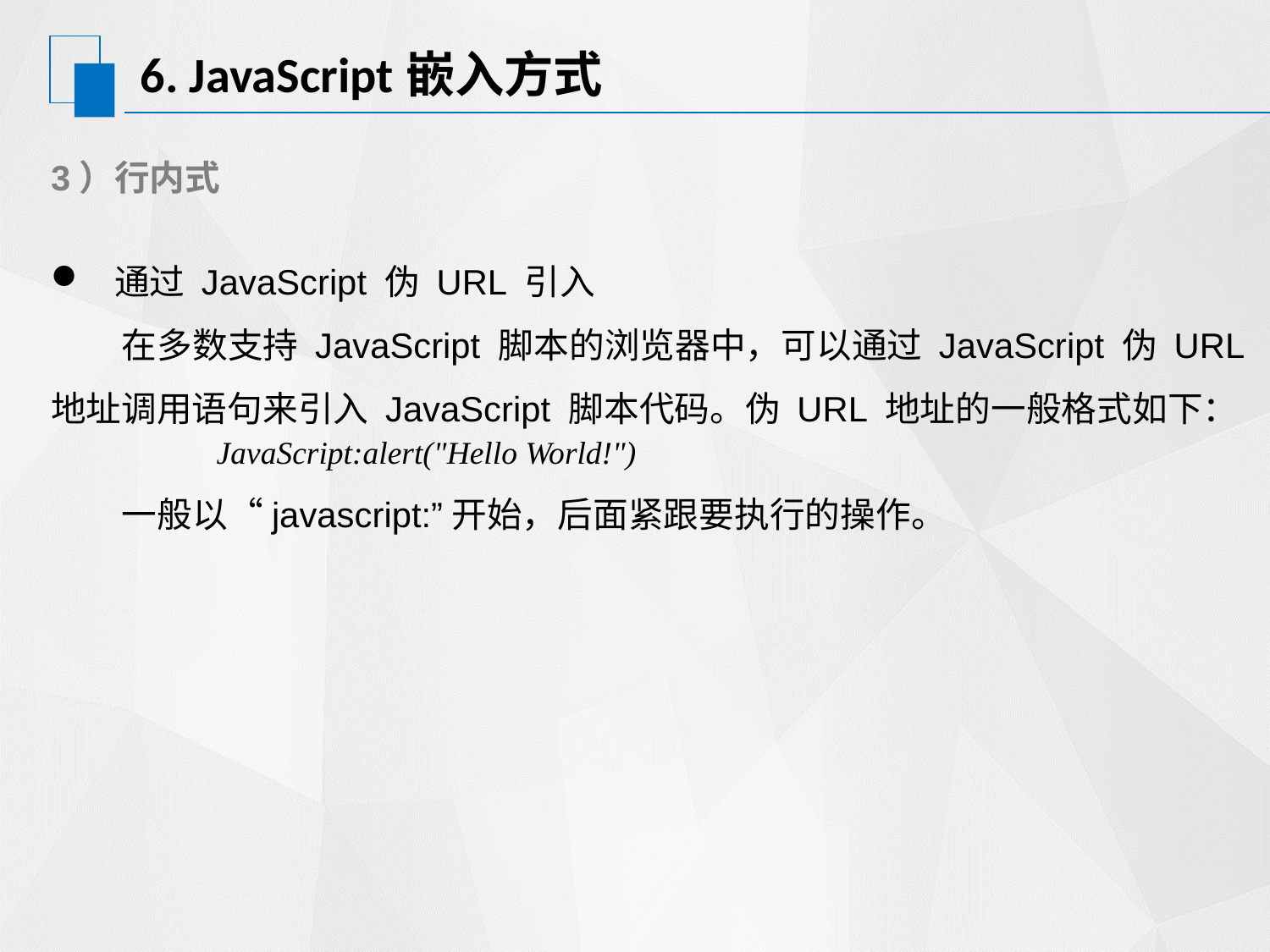

# 6. JavaScript嵌入方式
3）行内式
通过 JavaScript 伪 URL 引入
        在多数支持 JavaScript 脚本的浏览器中，可以通过 JavaScript 伪 URL 地址调用语句来引入 JavaScript 脚本代码。伪 URL 地址的一般格式如下：
                 JavaScript:alert("Hello World!")
        一般以“javascript:”开始，后面紧跟要执行的操作。